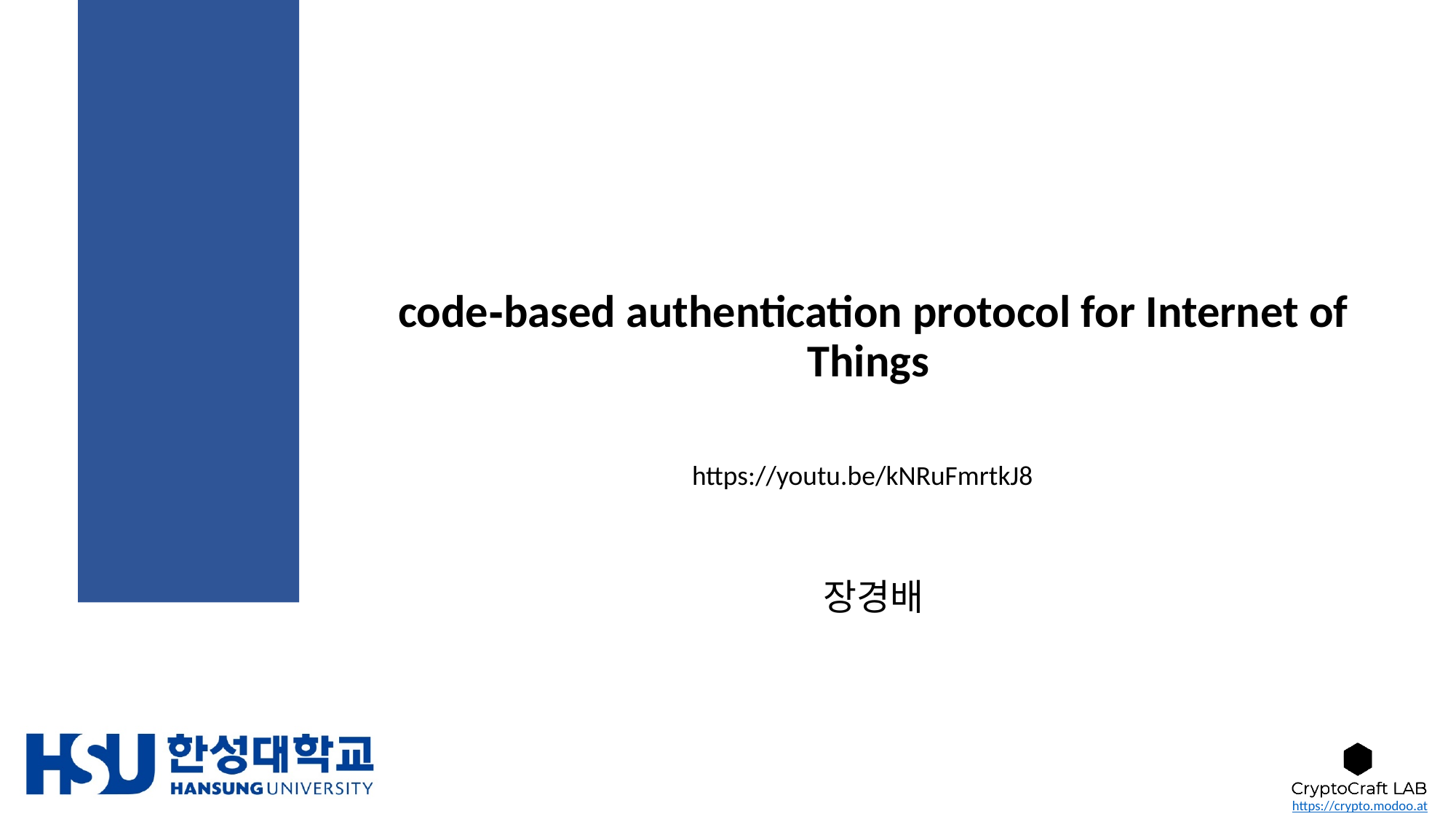

# code‐based authentication protocol for Internet of Things
https://youtu.be/kNRuFmrtkJ8

장경배